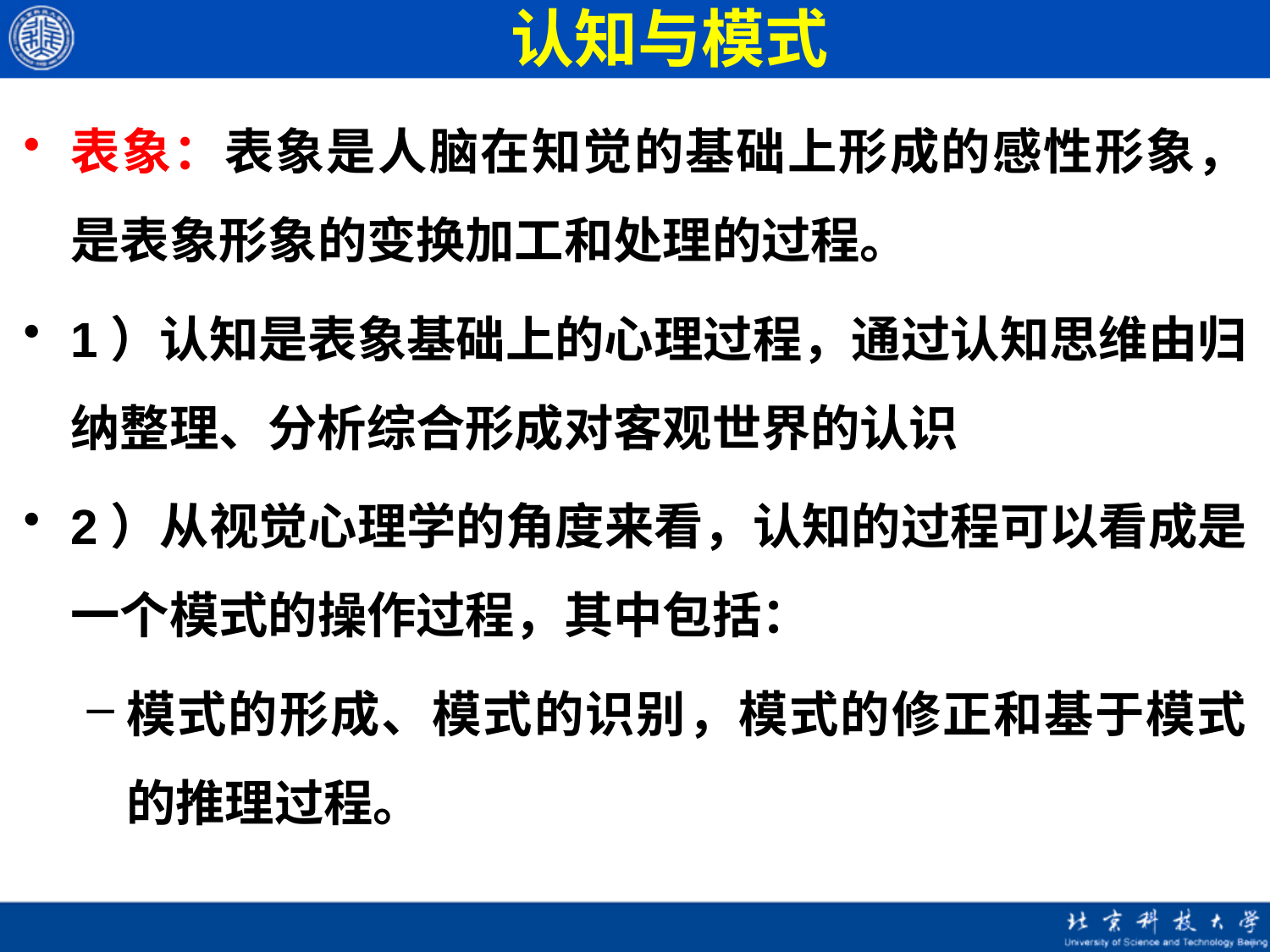

# 认知与模式
表象：表象是人脑在知觉的基础上形成的感性形象，是表象形象的变换加工和处理的过程。
1）认知是表象基础上的心理过程，通过认知思维由归纳整理、分析综合形成对客观世界的认识
2）从视觉心理学的角度来看，认知的过程可以看成是一个模式的操作过程，其中包括：
模式的形成、模式的识别，模式的修正和基于模式的推理过程。